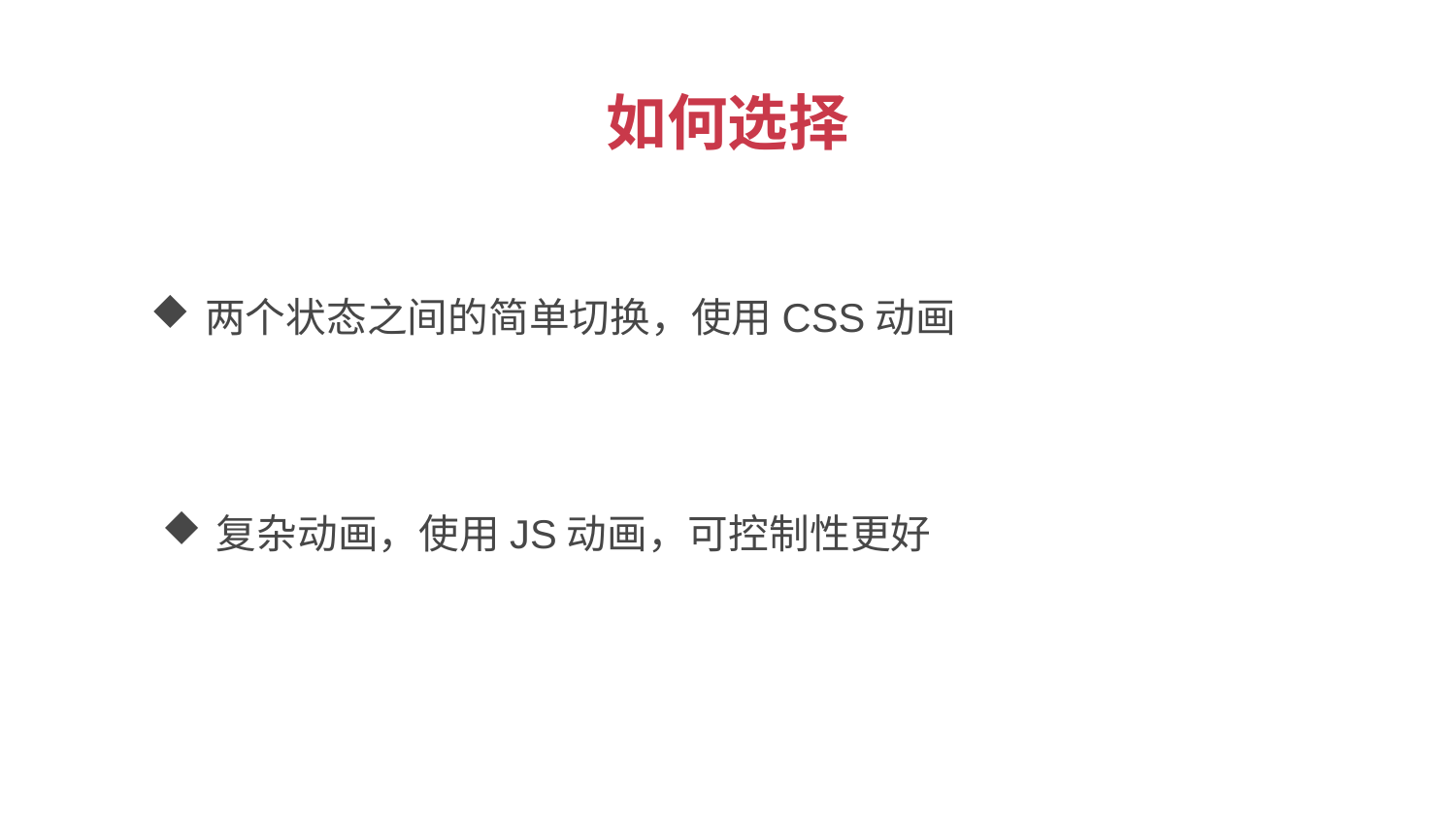

如何选择
两个状态之间的简单切换，使用CSS动画
复杂动画，使用JS动画，可控制性更好